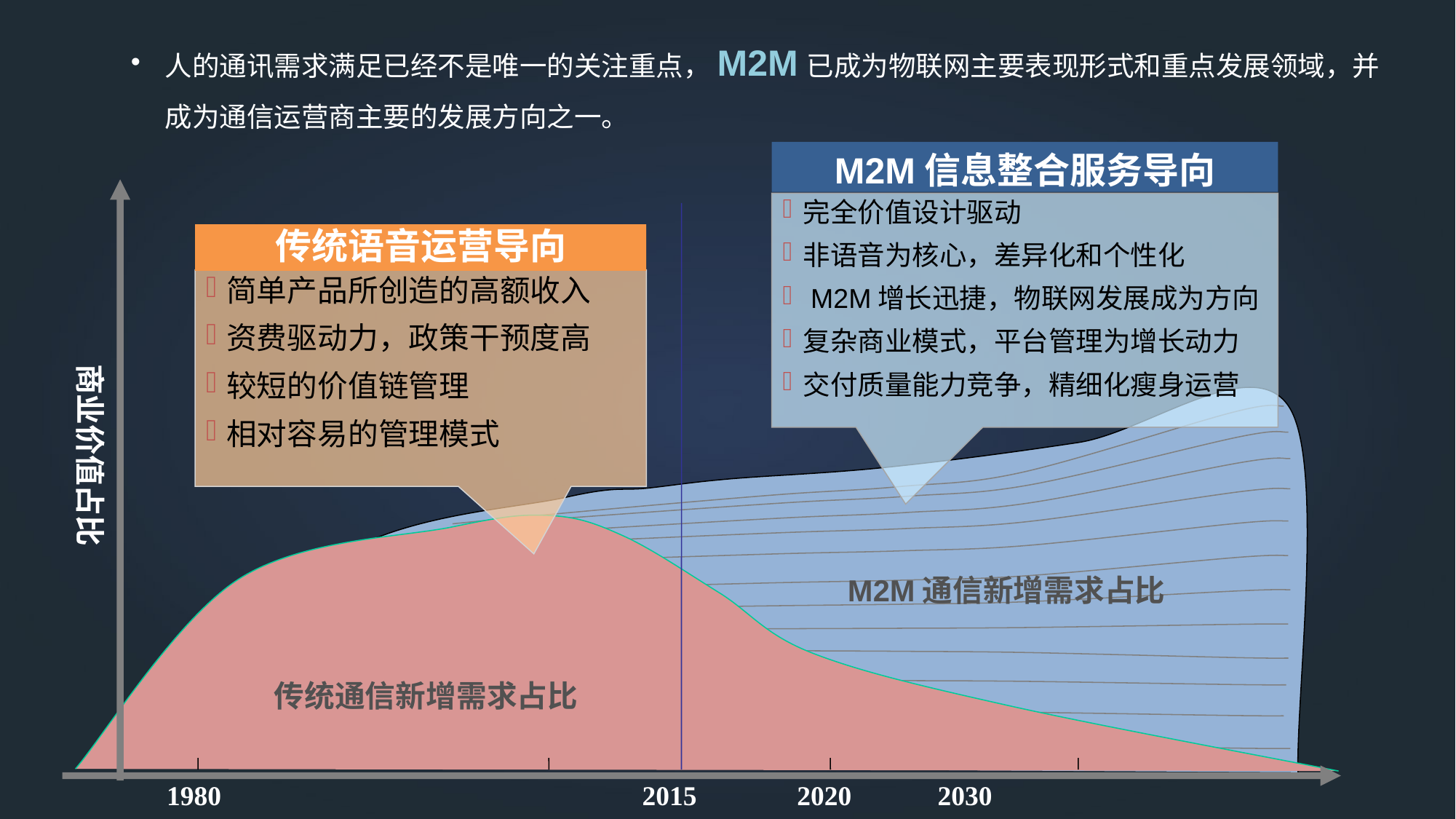

人的通讯需求满足已经不是唯一的关注重点，M2M已成为物联网主要表现形式和重点发展领域，并成为通信运营商主要的发展方向之一。
M2M信息整合服务导向
完全价值设计驱动
非语音为核心，差异化和个性化
 M2M增长迅捷，物联网发展成为方向
复杂商业模式，平台管理为增长动力
交付质量能力竞争，精细化瘦身运营

商业价值占比

M2M通信新增需求占比

传统通信新增需求占比

1980
2015
2020
2030

传统语音运营导向
简单产品所创造的高额收入
资费驱动力，政策干预度高
较短的价值链管理
相对容易的管理模式